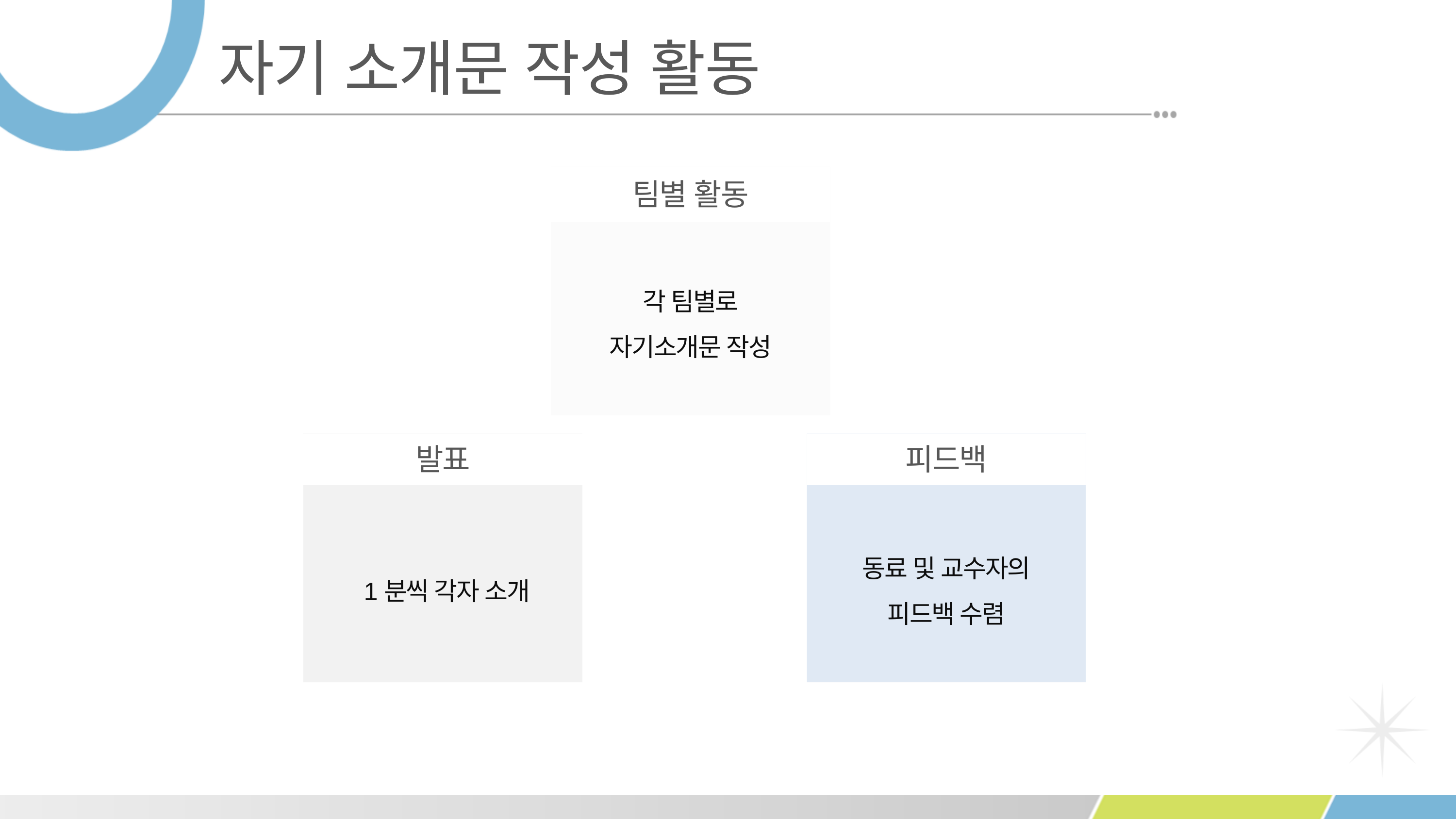

자기 소개문 작성 활동

팀별 활동
각 팀별로
자기소개문 작성

발표

피드백
1분씩 각자 소개
동료 및 교수자의
피드백 수렴